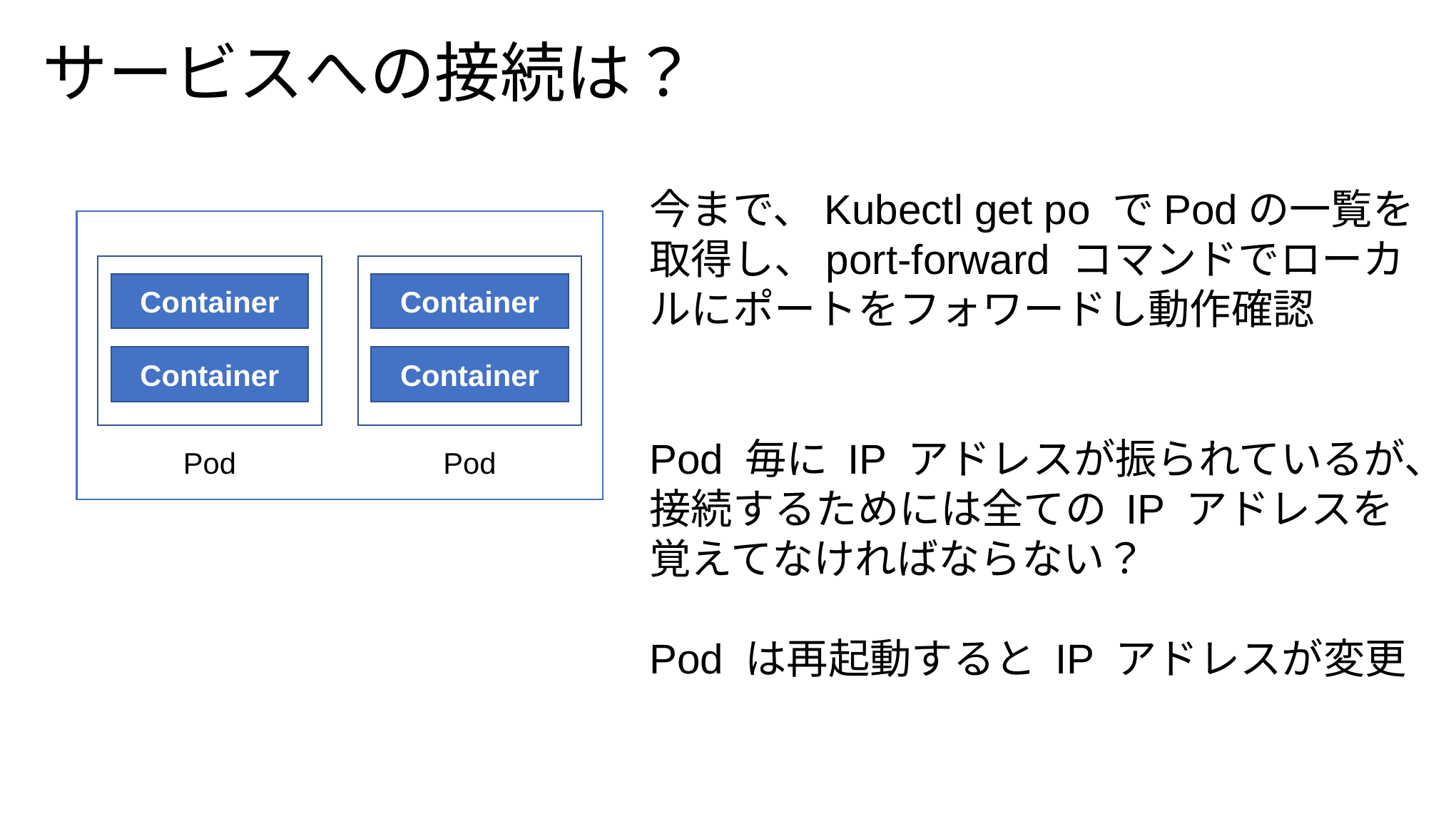

サービスへの接続は？
今まで、Kubectl get po でPodの一覧を取得し、port-forward コマンドでローカルにポートをフォワードし動作確認

Pod 毎に IP アドレスが振られているが、接続するためには全ての IP アドレスを覚えてなければならない？

Pod は再起動すると IP アドレスが変更

Container
Container
Pod

Container
Container
Pod